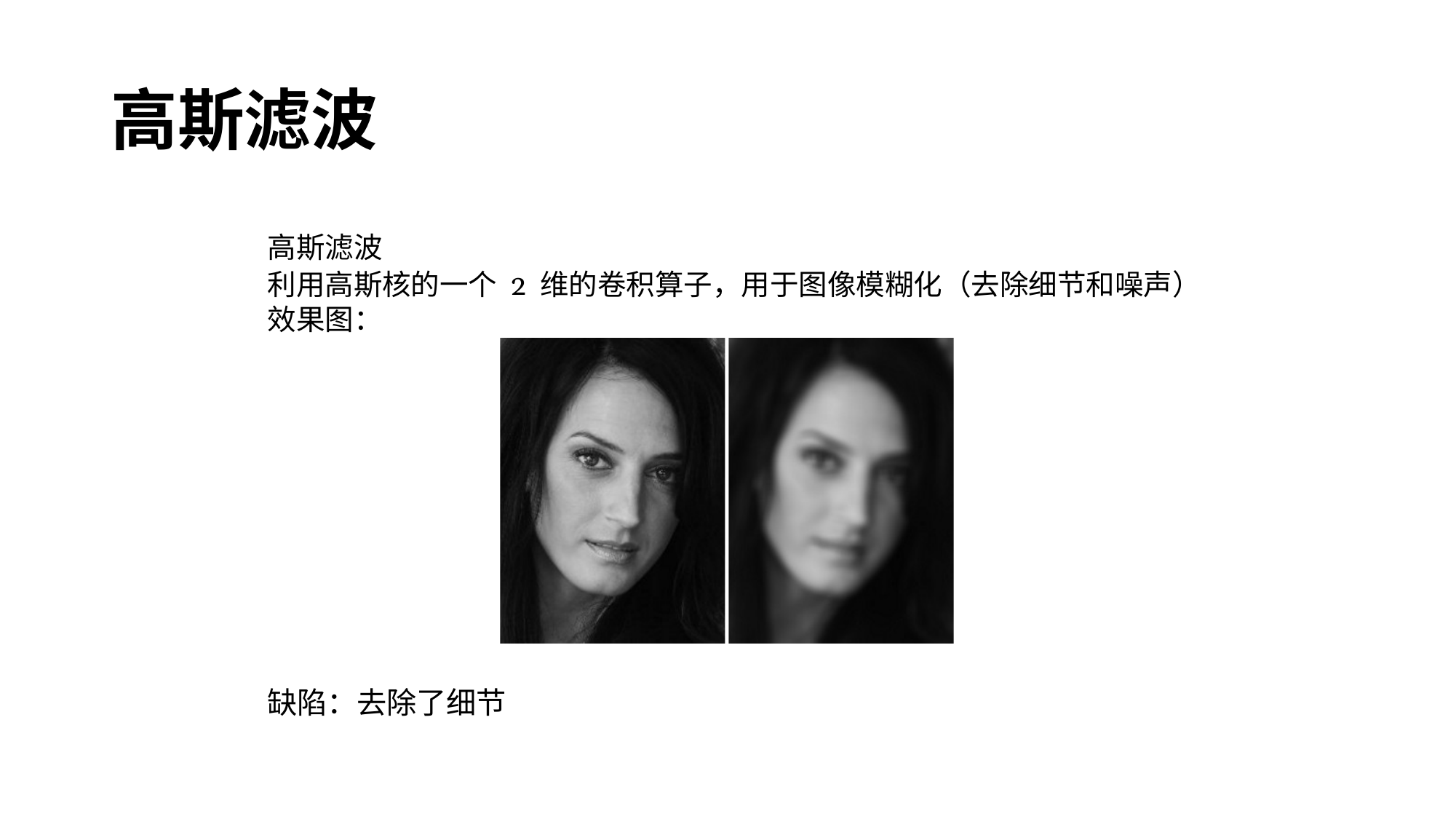

# 高斯滤波
高斯滤波
利用高斯核的一个 2 维的卷积算子，用于图像模糊化（去除细节和噪声）
效果图：

缺陷：去除了细节